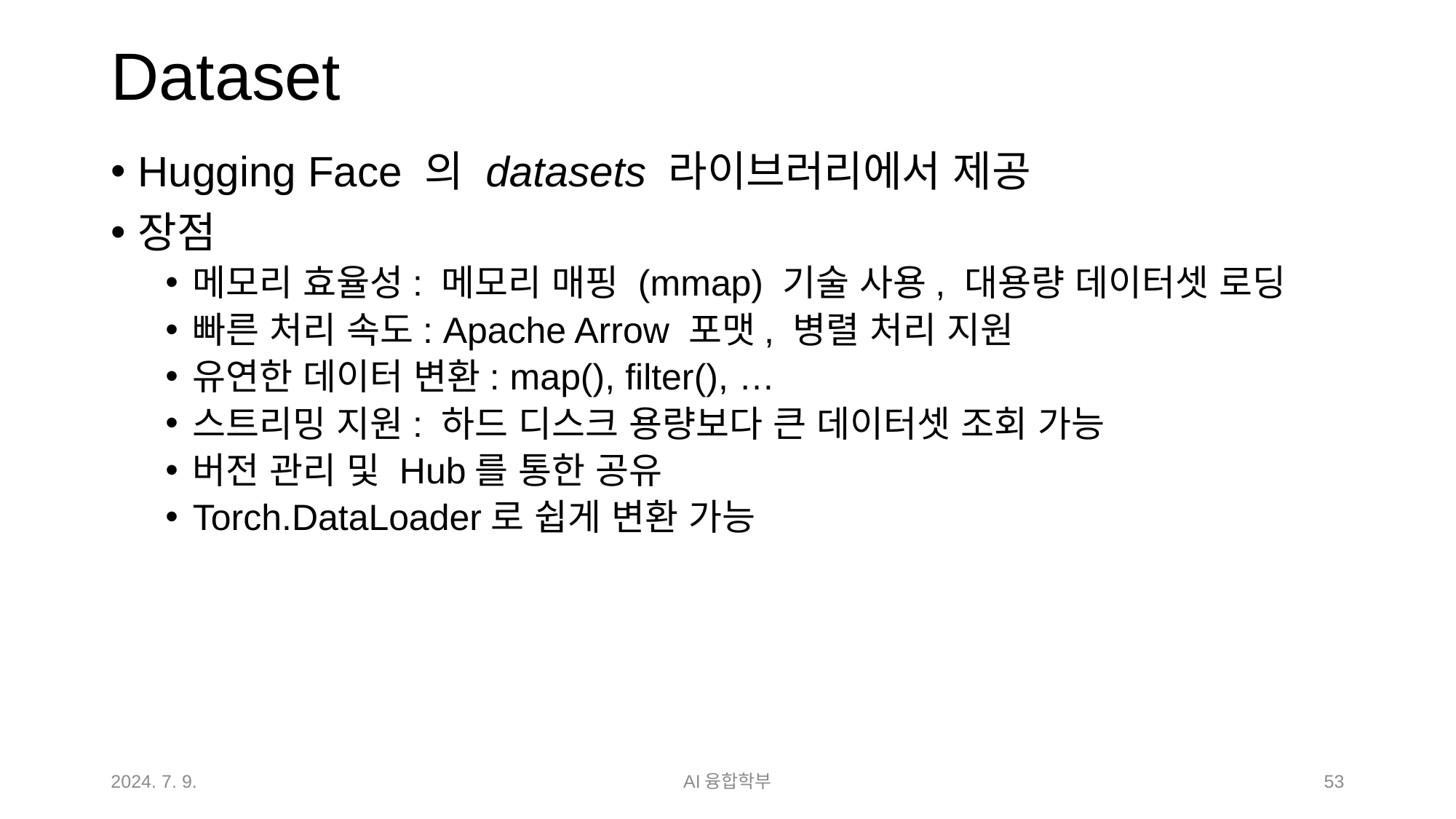

# Dataset
Hugging Face 의 datasets 라이브러리에서 제공
장점
메모리 효율성: 메모리 매핑 (mmap) 기술 사용, 대용량 데이터셋 로딩
빠른 처리 속도: Apache Arrow 포맷, 병렬 처리 지원
유연한 데이터 변환: map(), filter(), …
스트리밍 지원: 하드 디스크 용량보다 큰 데이터셋 조회 가능
버전 관리 및 Hub를 통한 공유
Torch.DataLoader로 쉽게 변환 가능
2024. 7. 9.
AI융합학부
53